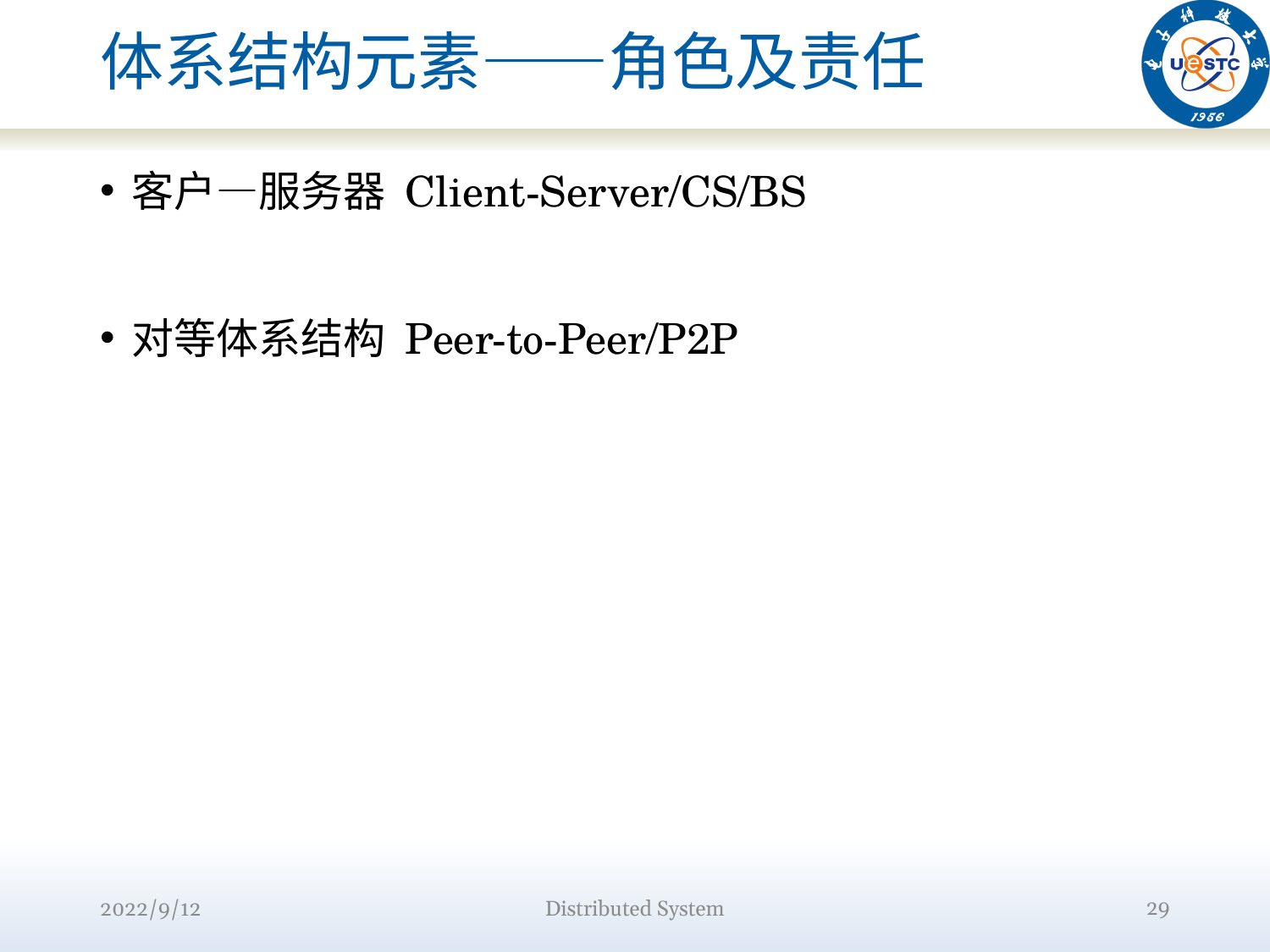

# 体系结构元素——角色及责任
客户—服务器 Client-Server/CS/BS

对等体系结构 Peer-to-Peer/P2P

2022/9/12
Distributed System
29